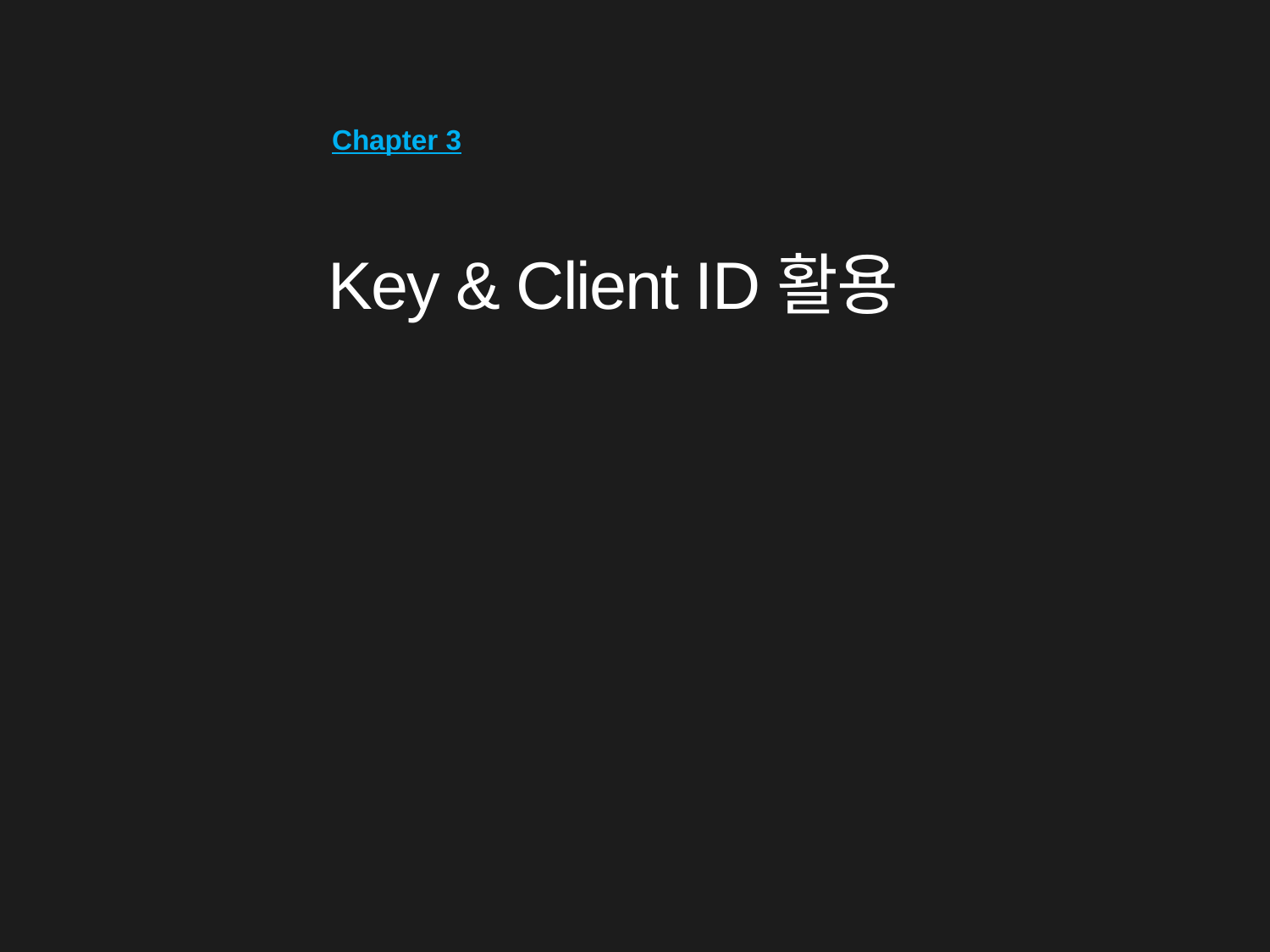

Chapter 3
# Key & Client ID활용